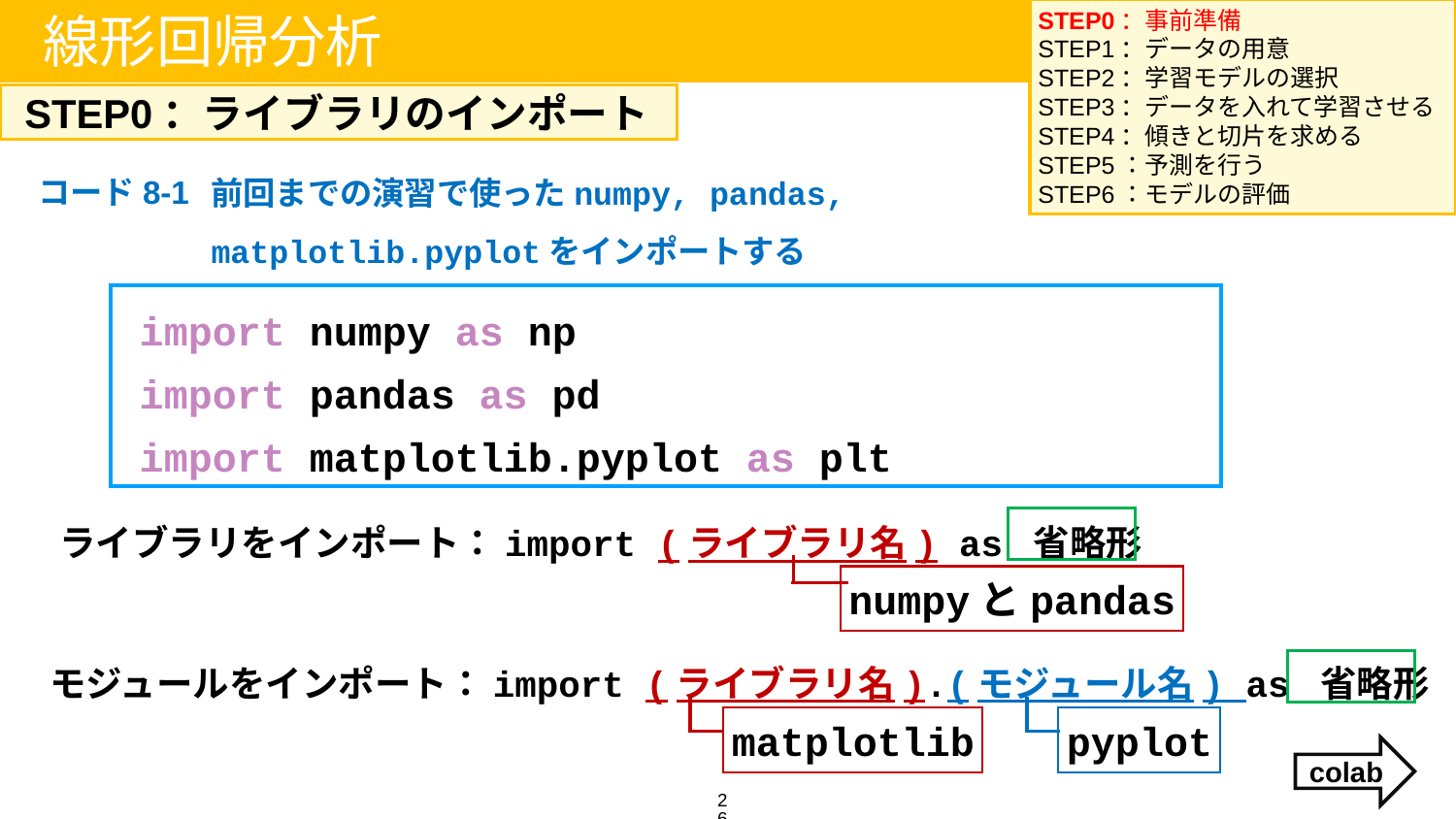

STEP0：事前準備
STEP1：データの用意
STEP2：学習モデルの選択
STEP3：データを入れて学習させる
STEP4：傾きと切片を求める
STEP5：予測を行う
STEP6：モデルの評価
線形回帰分析
STEP0：ライブラリのインポート
前回までの演習で使ったnumpy, pandas, matplotlib.pyplotをインポートする
コード8-1
 import numpy as np
 import pandas as pd
 import matplotlib.pyplot as plt

ライブラリをインポート：import (ライブラリ名) as 省略形
numpyとpandas

モジュールをインポート：import (ライブラリ名).(モジュール名) as 省略形
matplotlib
pyplot
colab
26